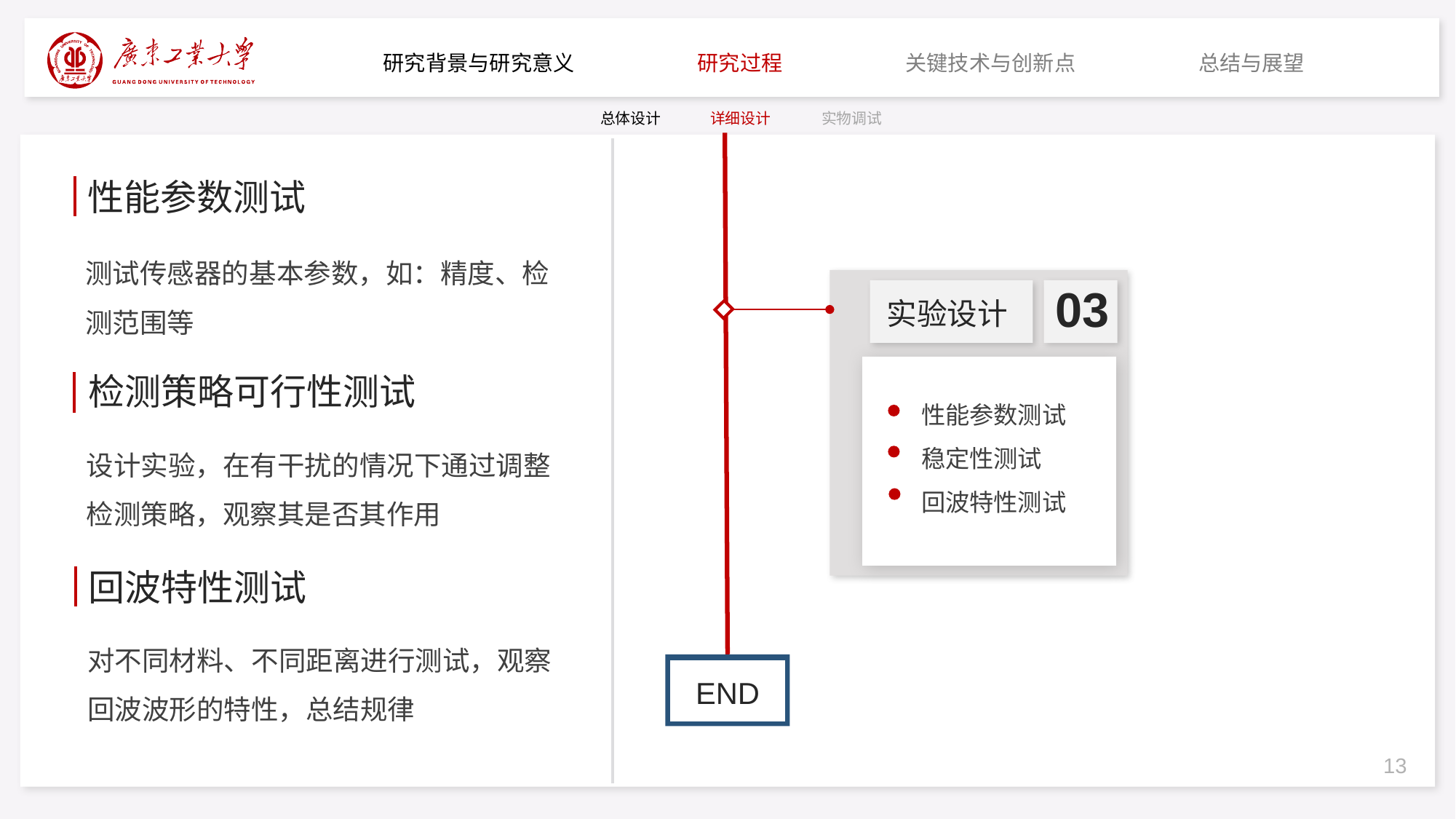

研究背景与研究意义
研究过程
关键技术与创新点
总结与展望
总体设计
详细设计
实物调试
性能参数测试
测试传感器的基本参数，如：精度、检测范围等

03

实验设计

  性能参数测试
  稳定性测试
  回波特性测试

检测策略可行性测试
设计实验，在有干扰的情况下通过调整检测策略，观察其是否其作用
回波特性测试
对不同材料、不同距离进行测试，观察回波波形的特性，总结规律

END
13